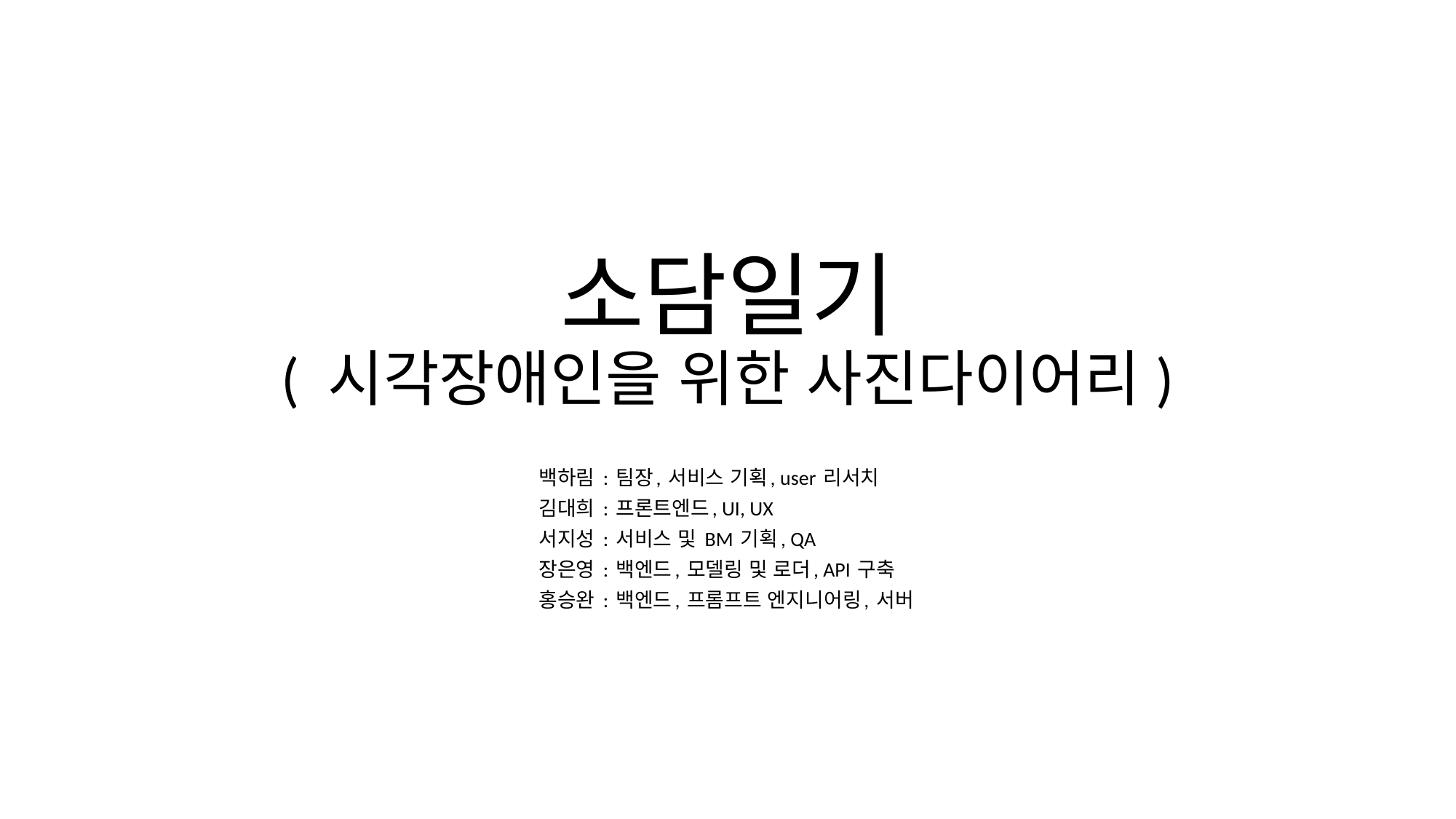

# 소담일기 ( 시각장애인을 위한 사진다이어리)
백하림 : 팀장, 서비스 기획, user 리서치
김대희 : 프론트엔드, UI, UX
서지성 : 서비스 및 BM 기획, QA
장은영 : 백엔드, 모델링 및 로더, API 구축
홍승완 : 백엔드, 프롬프트 엔지니어링, 서버